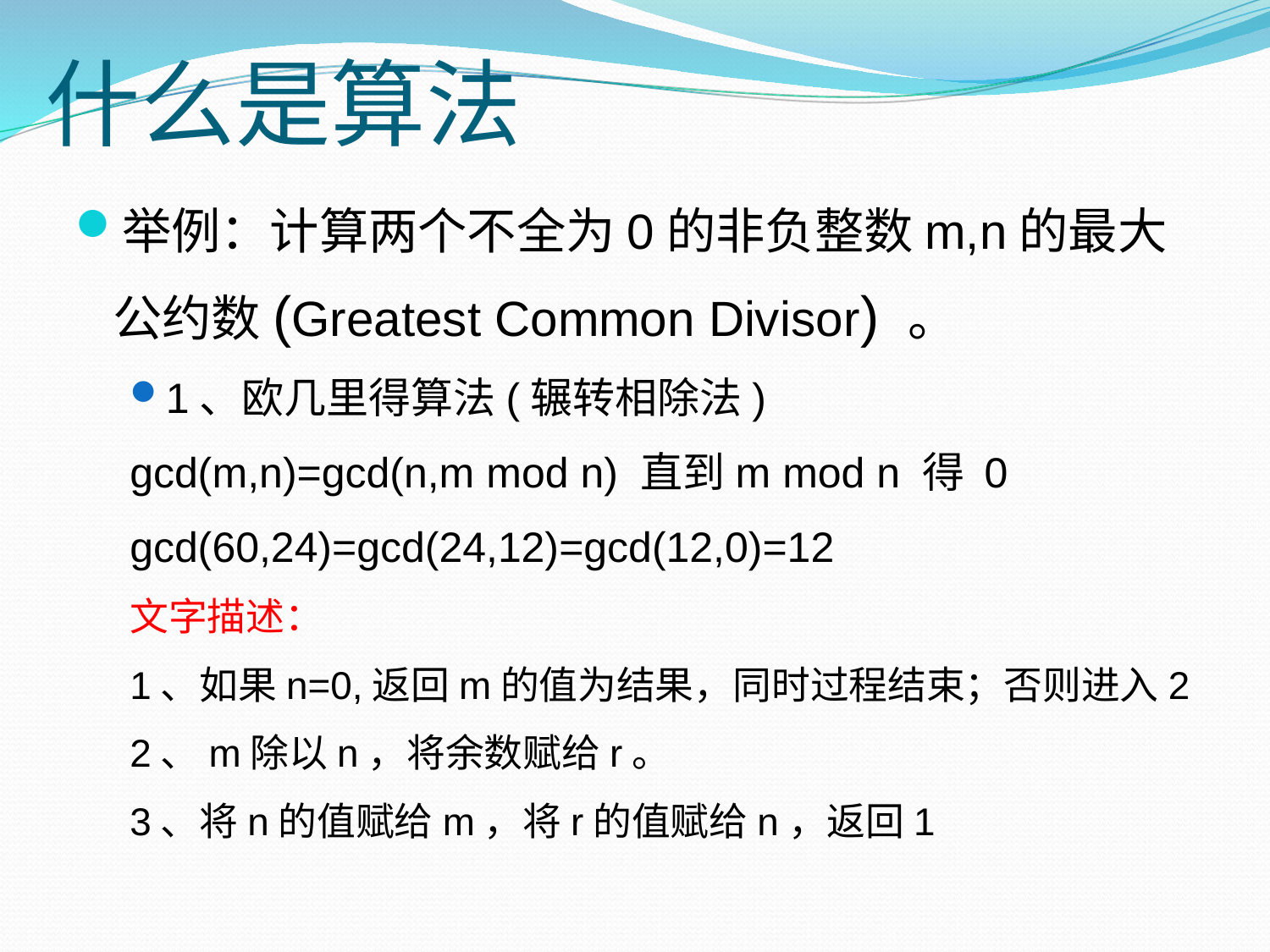

# 什么是算法
举例：计算两个不全为0的非负整数m,n的最大公约数(Greatest Common Divisor) 。
1、欧几里得算法(辗转相除法)
gcd(m,n)=gcd(n,m mod n) 直到m mod n 得 0
gcd(60,24)=gcd(24,12)=gcd(12,0)=12
文字描述：
1、如果n=0,返回m的值为结果，同时过程结束；否则进入2
2、m除以n，将余数赋给r。
3、将n的值赋给m，将r的值赋给n，返回1